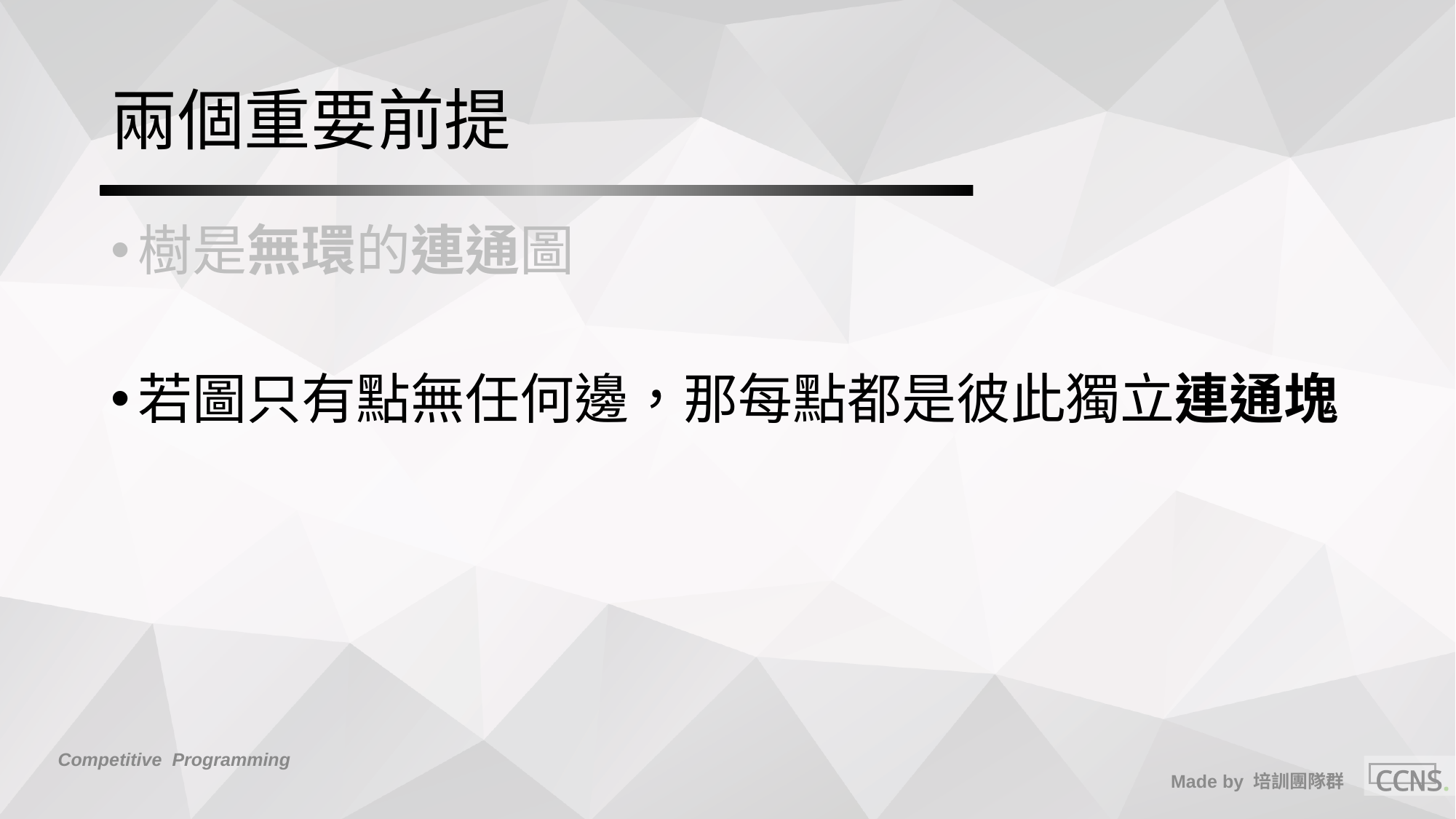

# 兩個重要前提
樹是無環的連通圖

若圖只有點無任何邊，那每點都是彼此獨立連通塊